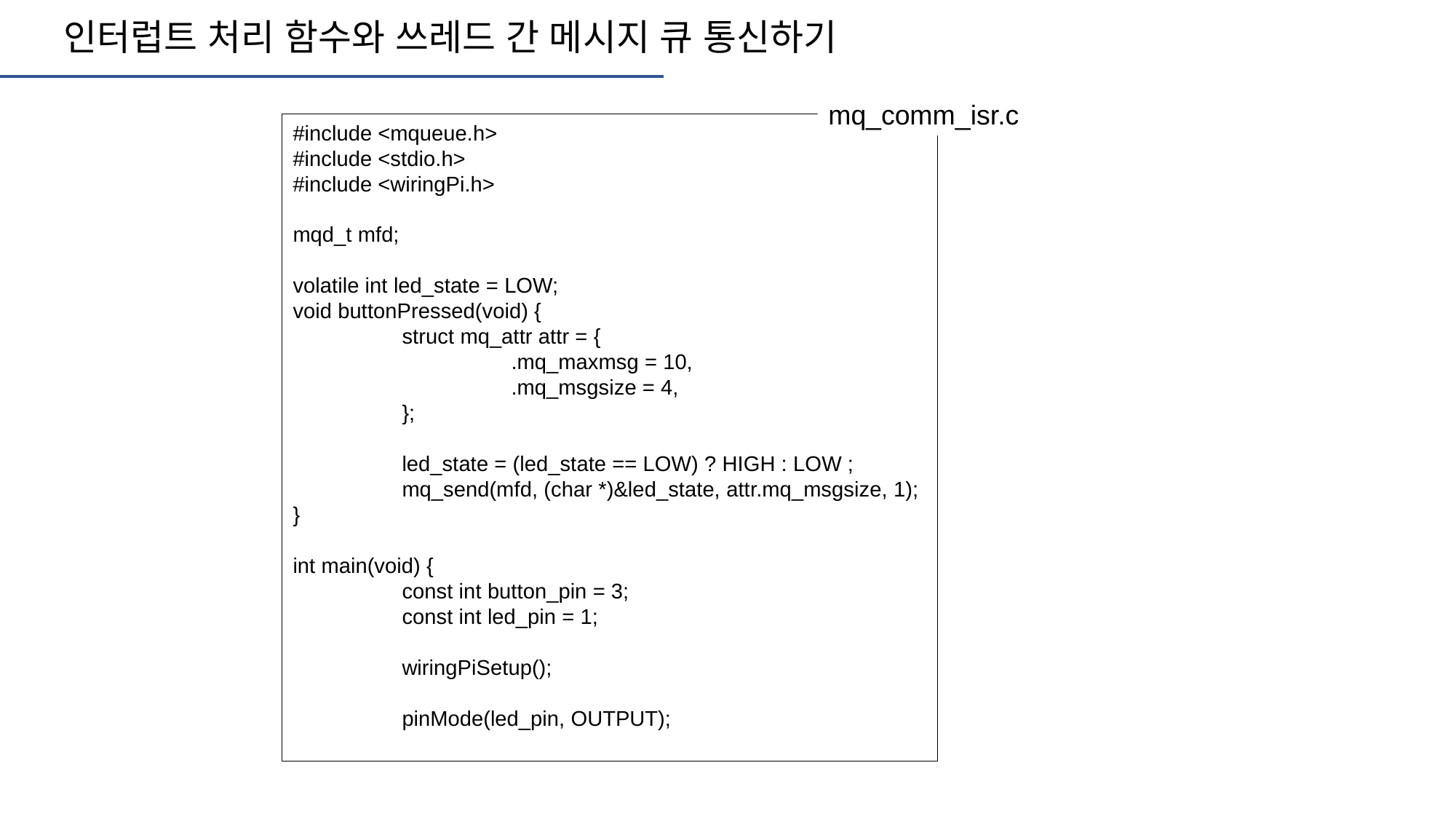

인터럽트 처리 함수와 쓰레드 간 메시지 큐 통신하기
mq_comm_isr.c
#include <mqueue.h>
#include <stdio.h>
#include <wiringPi.h>

mqd_t mfd;

volatile int led_state = LOW;
void buttonPressed(void) {
	struct mq_attr attr = {
		.mq_maxmsg = 10,
		.mq_msgsize = 4,
	};

	led_state = (led_state == LOW) ? HIGH : LOW ;
	mq_send(mfd, (char *)&led_state, attr.mq_msgsize, 1);
}

int main(void) {
	const int button_pin = 3;
        	const int led_pin = 1;

	wiringPiSetup();

	pinMode(led_pin, OUTPUT);